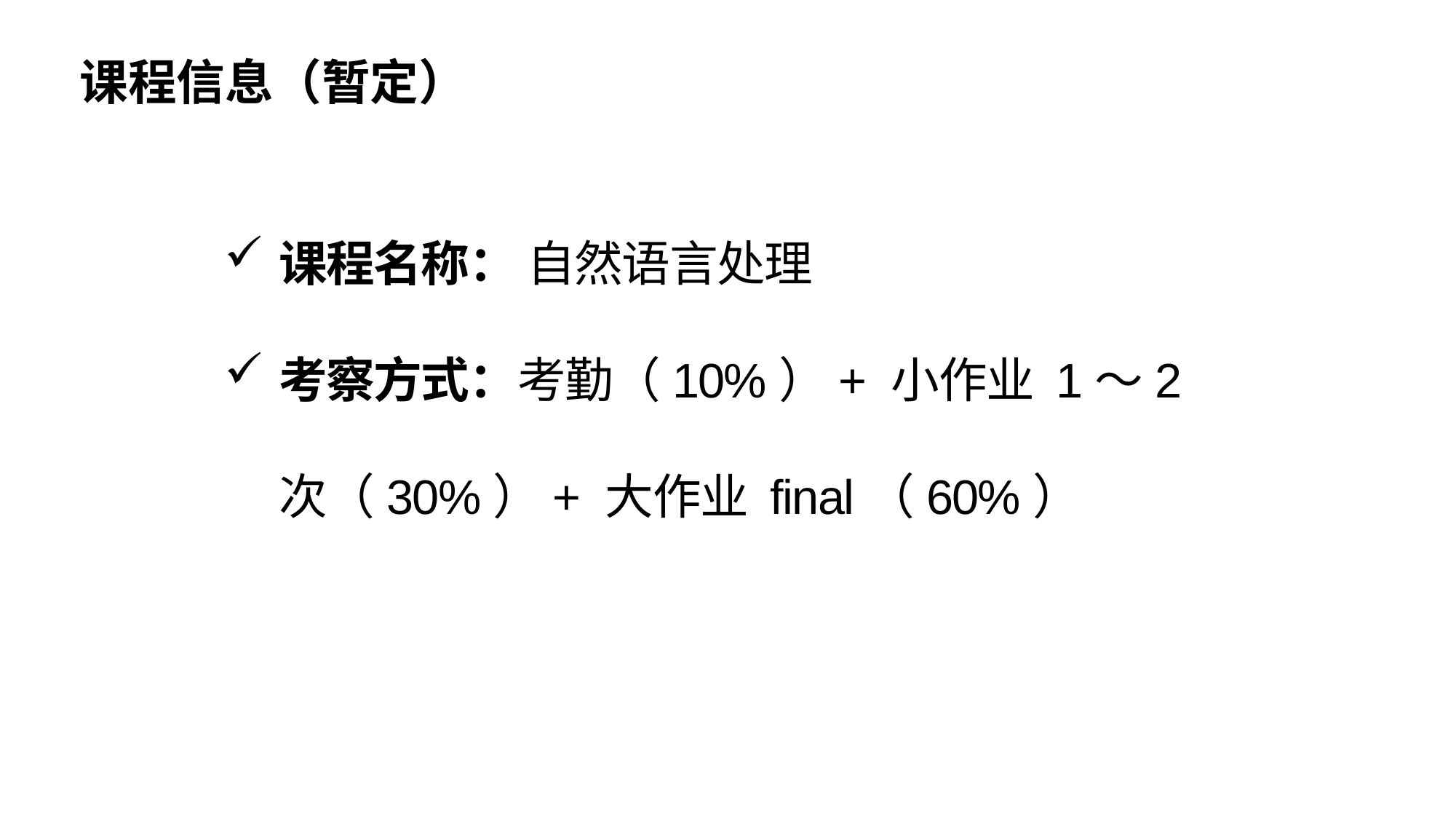

# 课程信息（暂定）
课程名称： 自然语言处理
考察方式：考勤（10%）+ 小作业 1～2 次（30%）+ 大作业 final（60%）